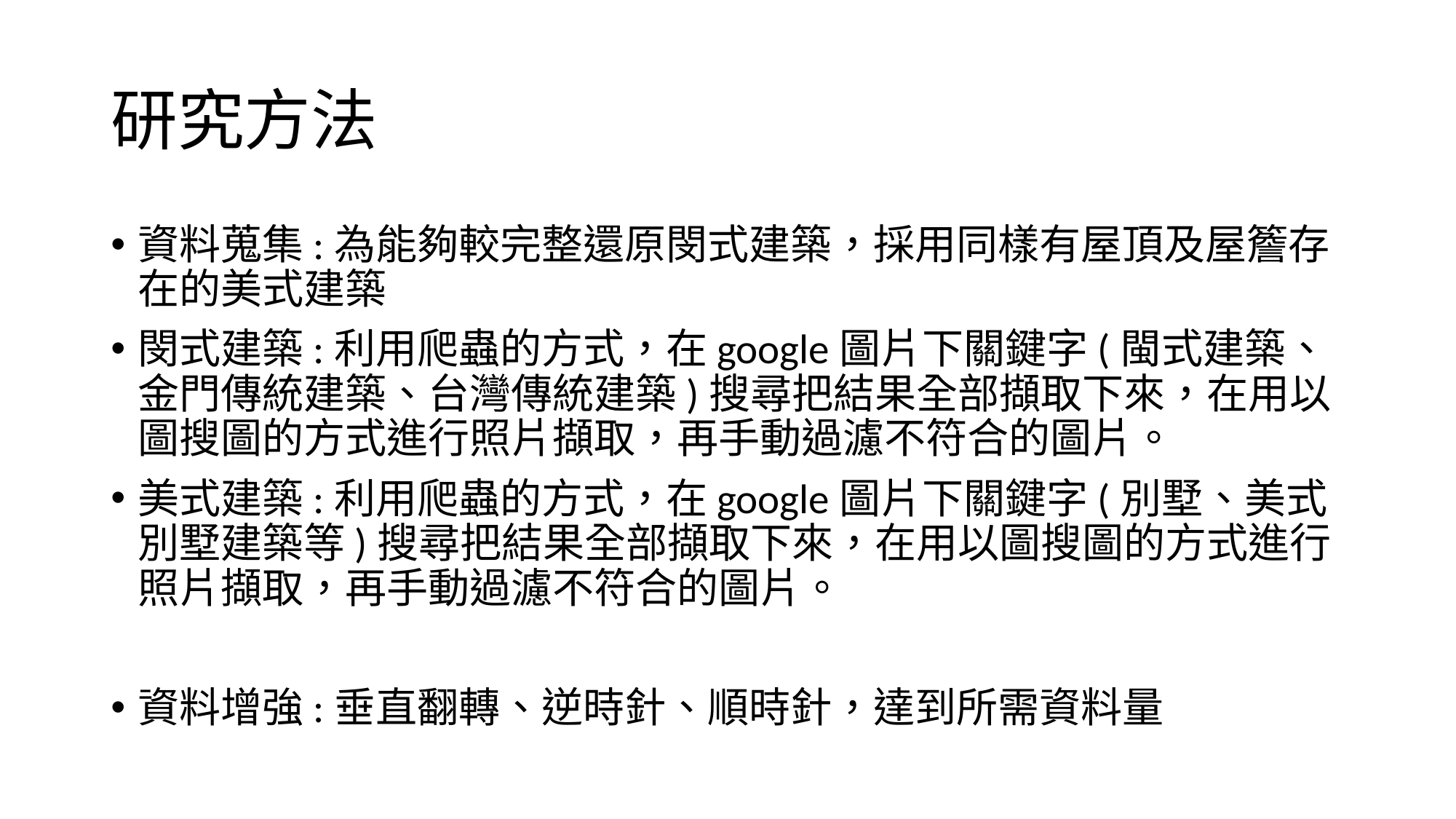

# 研究方法
資料蒐集:為能夠較完整還原閔式建築，採用同樣有屋頂及屋簷存在的美式建築
閔式建築:利用爬蟲的方式，在google圖片下關鍵字(閩式建築、金門傳統建築、台灣傳統建築)搜尋把結果全部擷取下來，在用以圖搜圖的方式進行照片擷取，再手動過濾不符合的圖片。
美式建築:利用爬蟲的方式，在google圖片下關鍵字(別墅、美式別墅建築等)搜尋把結果全部擷取下來，在用以圖搜圖的方式進行照片擷取，再手動過濾不符合的圖片。

資料增強:垂直翻轉、逆時針、順時針，達到所需資料量